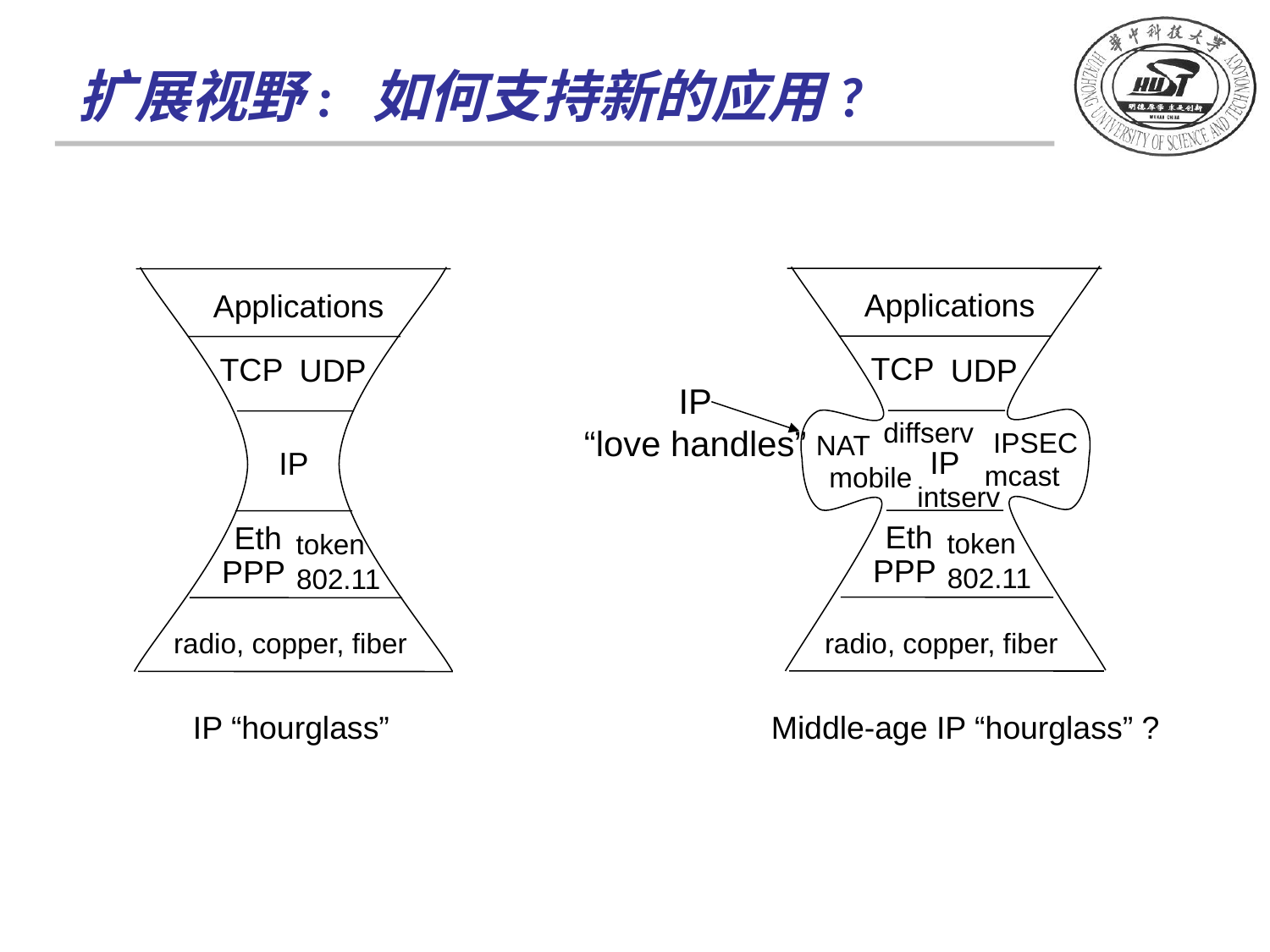

# 扩展视野:  如何支持新的应用?

Applications

TCP
UDP
IP
“love handles”

diffserv

IPSEC
NAT
IP
mcast
mobile
intserv

Eth
token
PPP
802.11

radio, copper, fiber

Applications

TCP
UDP

IP

Eth
token
PPP
802.11

radio, copper, fiber

IP “hourglass”
Middle-age IP “hourglass” ?